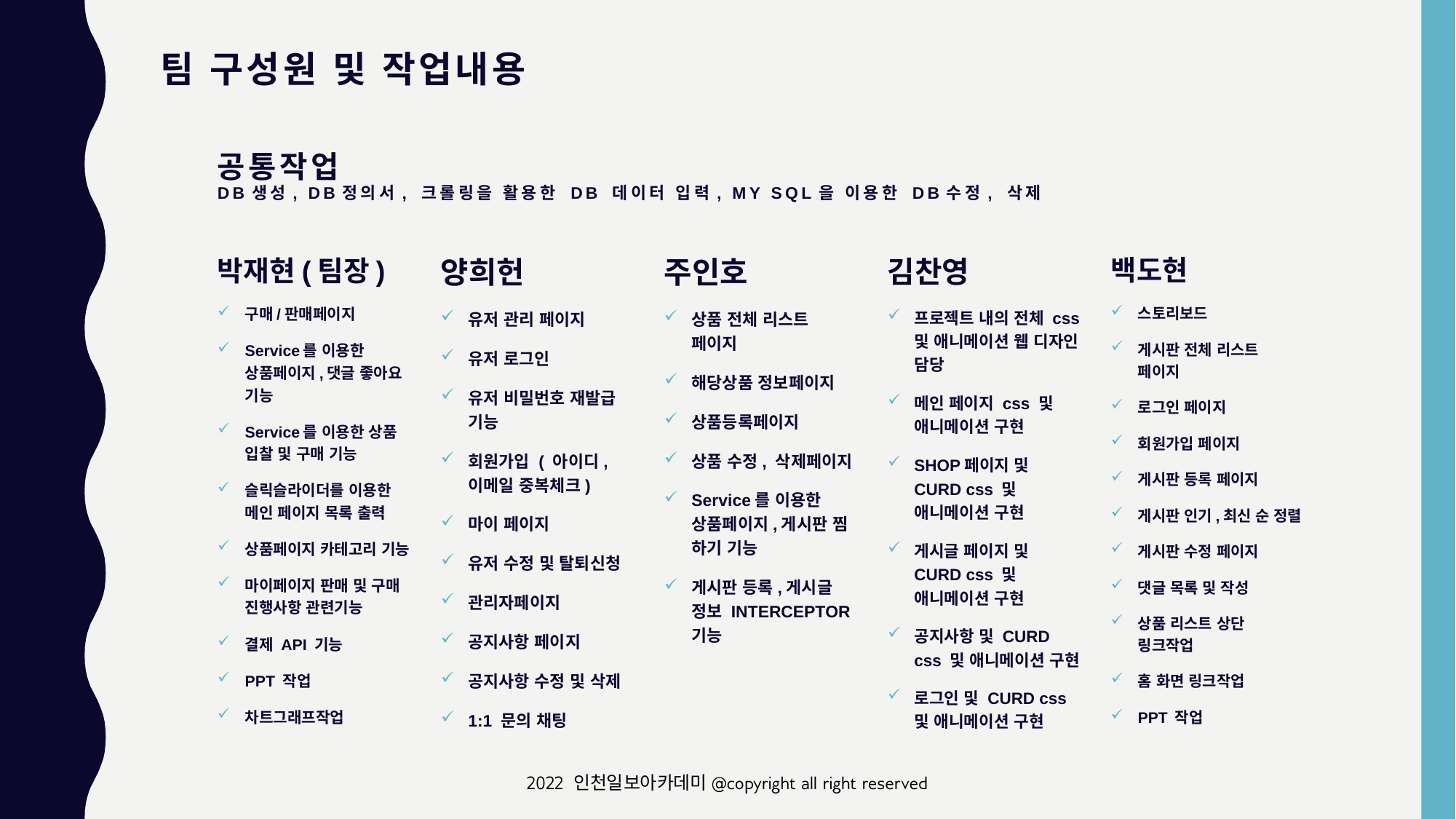

# 팀 구성원 및 작업내용
공통작업
DB생성, DB정의서, 크롤링을 활용한 DB 데이터 입력, My SQL을 이용한 DB수정, 삭제

박재현(팀장)
구매/판매페이지
Service를 이용한 상품페이지,댓글 좋아요 기능
Service를 이용한 상품 입찰 및 구매 기능
슬릭슬라이더를 이용한 메인 페이지 목록 출력
상품페이지 카테고리 기능
마이페이지 판매 및 구매 진행사항 관련기능
결제 API 기능
PPT 작업
차트그래프작업

양희헌
유저 관리 페이지
유저 로그인
유저 비밀번호 재발급 기능
회원가입 ( 아이디,이메일 중복체크)
마이 페이지
유저 수정 및 탈퇴신청
관리자페이지
공지사항 페이지
공지사항 수정 및 삭제
1:1 문의 채팅
주인호
상품 전체 리스트 페이지
해당상품 정보페이지
상품등록페이지
상품 수정, 삭제페이지
Service를 이용한 상품페이지,게시판 찜 하기 기능
게시판 등록,게시글 정보 INTERCEPTOR 기능
백도현
스토리보드
게시판 전체 리스트 페이지
로그인 페이지
회원가입 페이지
게시판 등록 페이지
게시판 인기,최신 순 정렬
게시판 수정 페이지
댓글 목록 및 작성
상품 리스트 상단 링크작업
홈 화면 링크작업
PPT 작업
김찬영
프로젝트 내의 전체 css 및 애니메이션 웹 디자인 담당
메인 페이지 css 및 애니메이션 구현
SHOP페이지 및 CURD css 및 애니메이션 구현
게시글 페이지 및 CURD css 및 애니메이션 구현
공지사항 및 CURD css 및 애니메이션 구현
로그인 및 CURD css 및 애니메이션 구현
2022 인천일보아카데미@copyright all right reserved